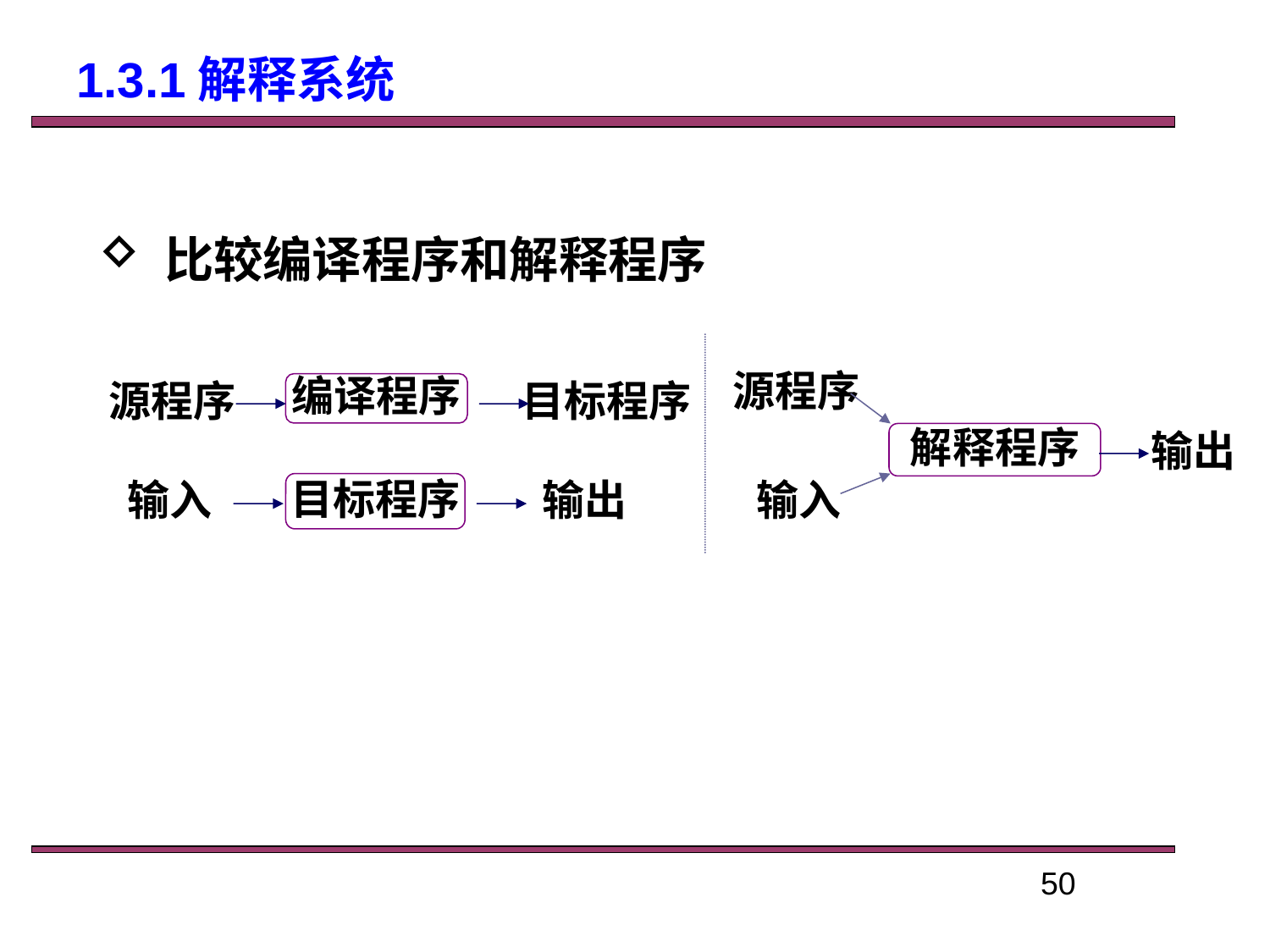

# 1.3.1解释系统
 比较编译程序和解释程序

源程序
源程序
编译程序
目标程序

解释程序
输出

输入
目标程序
输出
输入

50